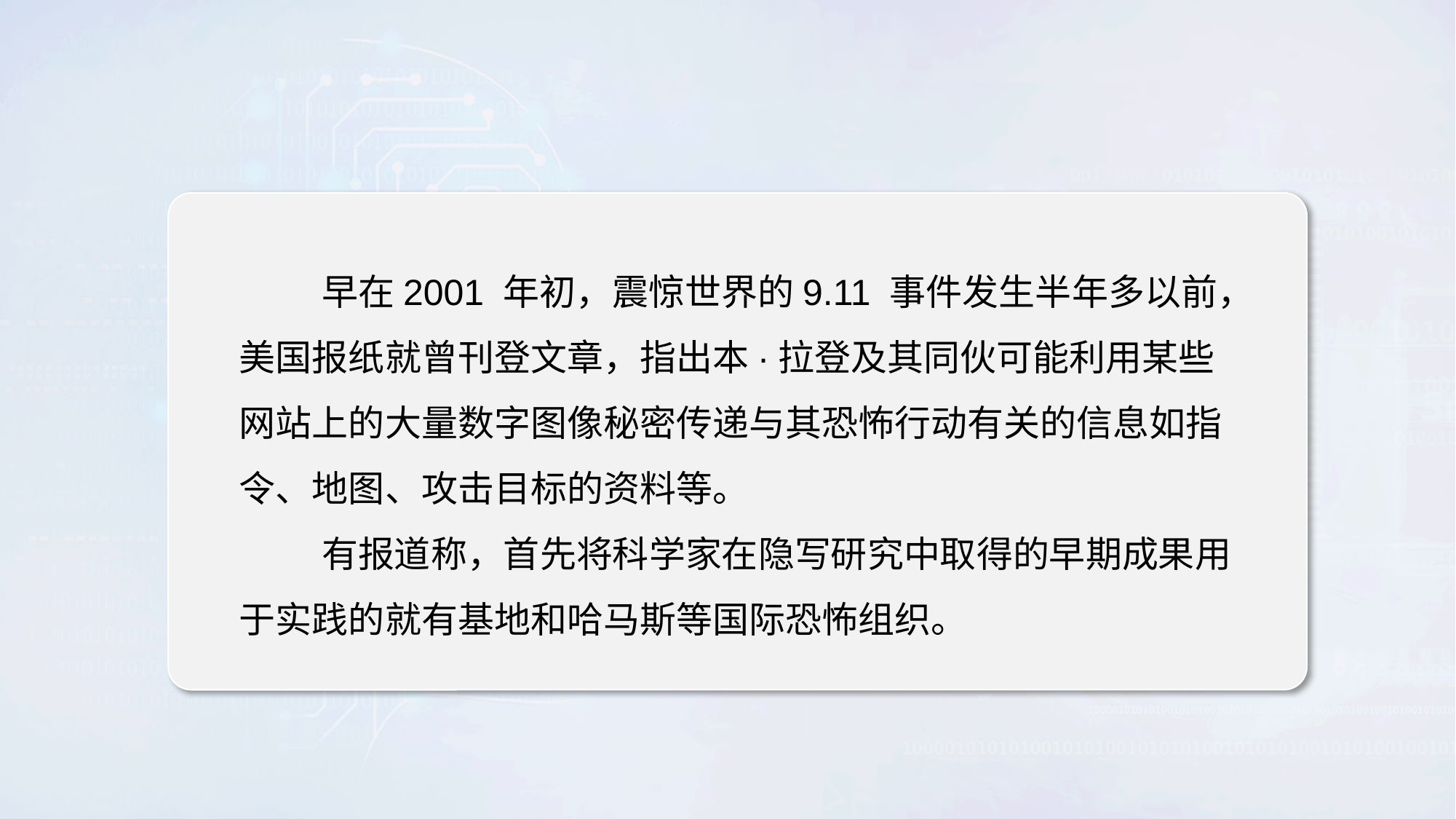

早在2001 年初，震惊世界的9.11 事件发生半年多以前，美国报纸就曾刊登文章，指出本·拉登及其同伙可能利用某些网站上的大量数字图像秘密传递与其恐怖行动有关的信息如指令、地图、攻击目标的资料等。
         有报道称，首先将科学家在隐写研究中取得的早期成果用于实践的就有基地和哈马斯等国际恐怖组织。